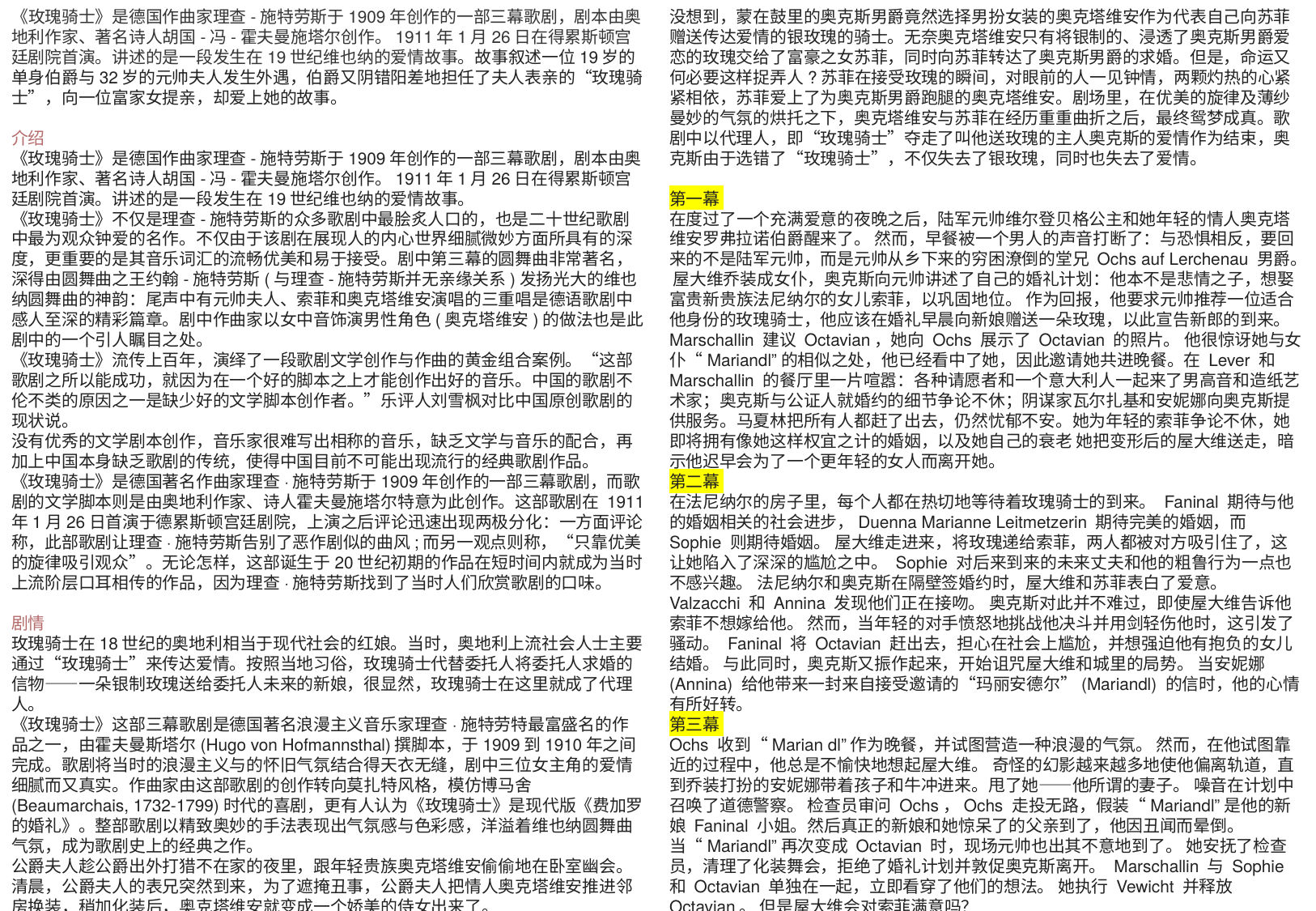

《玫瑰骑士》是德国作曲家理查-施特劳斯于1909年创作的一部三幕歌剧，剧本由奥地利作家、著名诗人胡国-冯-霍夫曼施塔尔创作。1911年1月26日在得累斯顿宫廷剧院首演。讲述的是一段发生在19世纪维也纳的爱情故事。故事叙述一位19岁的单身伯爵与32岁的元帅夫人发生外遇，伯爵又阴错阳差地担任了夫人表亲的“玫瑰骑士”，向一位富家女提亲，却爱上她的故事。

介绍
《玫瑰骑士》是德国作曲家理查-施特劳斯于1909年创作的一部三幕歌剧，剧本由奥地利作家、著名诗人胡国-冯-霍夫曼施塔尔创作。1911年1月26日在得累斯顿宫廷剧院首演。讲述的是一段发生在19世纪维也纳的爱情故事。
《玫瑰骑士》不仅是理查-施特劳斯的众多歌剧中最脍炙人口的，也是二十世纪歌剧中最为观众钟爱的名作。不仅由于该剧在展现人的内心世界细腻微妙方面所具有的深度，更重要的是其音乐词汇的流畅优美和易于接受。剧中第三幕的圆舞曲非常著名，深得由圆舞曲之王约翰-施特劳斯(与理查-施特劳斯并无亲缘关系)发扬光大的维也纳圆舞曲的神韵：尾声中有元帅夫人、索菲和奥克塔维安演唱的三重唱是德语歌剧中感人至深的精彩篇章。剧中作曲家以女中音饰演男性角色(奥克塔维安)的做法也是此剧中的一个引人瞩目之处。
《玫瑰骑士》流传上百年，演绎了一段歌剧文学创作与作曲的黄金组合案例。“这部歌剧之所以能成功，就因为在一个好的脚本之上才能创作出好的音乐。中国的歌剧不伦不类的原因之一是缺少好的文学脚本创作者。”乐评人刘雪枫对比中国原创歌剧的现状说。
没有优秀的文学剧本创作，音乐家很难写出相称的音乐，缺乏文学与音乐的配合，再加上中国本身缺乏歌剧的传统，使得中国目前不可能出现流行的经典歌剧作品。
《玫瑰骑士》是德国著名作曲家理查·施特劳斯于1909年创作的一部三幕歌剧，而歌剧的文学脚本则是由奥地利作家、诗人霍夫曼施塔尔特意为此创作。这部歌剧在 1911年1月26日首演于德累斯顿宫廷剧院，上演之后评论迅速出现两极分化：一方面评论称，此部歌剧让理查·施特劳斯告别了恶作剧似的曲风;而另一观点则称，“只靠优美的旋律吸引观众”。无论怎样，这部诞生于20世纪初期的作品在短时间内就成为当时上流阶层口耳相传的作品，因为理查·施特劳斯找到了当时人们欣赏歌剧的口味。

剧情
玫瑰骑士在18世纪的奥地利相当于现代社会的红娘。当时，奥地利上流社会人士主要通过“玫瑰骑士”来传达爱情。按照当地习俗，玫瑰骑士代替委托人将委托人求婚的信物——一朵银制玫瑰送给委托人未来的新娘，很显然，玫瑰骑士在这里就成了代理人。
《玫瑰骑士》这部三幕歌剧是德国著名浪漫主义音乐家理查·施特劳特最富盛名的作品之一，由霍夫曼斯塔尔(Hugo von Hofmannsthal)撰脚本，于1909到1910年之间完成。歌剧将当时的浪漫主义与的怀旧气氛结合得天衣无缝，剧中三位女主角的爱情细腻而又真实。作曲家由这部歌剧的创作转向莫扎特风格，模仿博马舍(Beaumarchais, 1732-1799)时代的喜剧，更有人认为《玫瑰骑士》是现代版《费加罗的婚礼》。整部歌剧以精致奥妙的手法表现出气氛感与色彩感，洋溢着维也纳圆舞曲气氛，成为歌剧史上的经典之作。
公爵夫人趁公爵出外打猎不在家的夜里，跟年轻贵族奥克塔维安偷偷地在卧室幽会。清晨，公爵夫人的表兄突然到来，为了遮掩丑事，公爵夫人把情人奥克塔维安推进邻房换装，稍加化装后，奥克塔维安就变成一个娇美的侍女出来了。
没想到，蒙在鼓里的奥克斯男爵竟然选择男扮女装的奥克塔维安作为代表自己向苏菲赠送传达爱情的银玫瑰的骑士。无奈奥克塔维安只有将银制的、浸透了奥克斯男爵爱恋的玫瑰交给了富豪之女苏菲，同时向苏菲转达了奥克斯男爵的求婚。但是，命运又何必要这样捉弄人?苏菲在接受玫瑰的瞬间，对眼前的人一见钟情，两颗灼热的心紧紧相依，苏菲爱上了为奥克斯男爵跑腿的奥克塔维安。剧场里，在优美的旋律及薄纱曼妙的气氛的烘托之下，奥克塔维安与苏菲在经历重重曲折之后，最终鸳梦成真。歌剧中以代理人，即“玫瑰骑士”夺走了叫他送玫瑰的主人奥克斯的爱情作为结束，奥克斯由于选错了“玫瑰骑士”，不仅失去了银玫瑰，同时也失去了爱情。

第一幕
在度过了一个充满爱意的夜晚之后，陆军元帅维尔登贝格公主和她年轻的情人奥克塔维安罗弗拉诺伯爵醒来了。 然而，早餐被一个男人的声音打断了：与恐惧相反，要回来的不是陆军元帅，而是元帅从乡下来的穷困潦倒的堂兄 Ochs auf Lerchenau 男爵。 屋大维乔装成女仆，奥克斯向元帅讲述了自己的婚礼计划：他本不是悲情之子，想娶富贵新贵族法尼纳尔的女儿索菲，以巩固地位。 作为回报，他要求元帅推荐一位适合他身份的玫瑰骑士，他应该在婚礼早晨向新娘赠送一朵玫瑰，以此宣告新郎的到来。 Marschallin 建议 Octavian，她向 Ochs 展示了 Octavian 的照片。 他很惊讶她与女仆“Mariandl”的相似之处，他已经看中了她，因此邀请她共进晚餐。在 Lever 和 Marschallin 的餐厅里一片喧嚣：各种请愿者和一个意大利人一起来了男高音和造纸艺术家；奥克斯与公证人就婚约的细节争论不休；阴谋家瓦尔扎基和安妮娜向奥克斯提供服务。马夏林把所有人都赶了出去，仍然忧郁不安。她为年轻的索菲争论不休，她即将拥有像她这样权宜之计的婚姻，以及她自己的衰老 她把变形后的屋大维送走，暗示他迟早会为了一个更年轻的女人而离开她。
第二幕
在法尼纳尔的房子里，每个人都在热切地等待着玫瑰骑士的到来。 Faninal 期待与他的婚姻相关的社会进步，Duenna Marianne Leitmetzerin 期待完美的婚姻，而 Sophie 则期待婚姻。 屋大维走进来，将玫瑰递给索菲，两人都被对方吸引住了，这让她陷入了深深的尴尬之中。 Sophie 对后来到来的未来丈夫和他的粗鲁行为一点也不感兴趣。 法尼纳尔和奥克斯在隔壁签婚约时，屋大维和苏菲表白了爱意。 Valzacchi 和 Annina 发现他们正在接吻。 奥克斯对此并不难过，即使屋大维告诉他索菲不想嫁给他。 然而，当年轻的对手愤怒地挑战他决斗并用剑轻伤他时，这引发了骚动。 Faninal 将 Octavian 赶出去，担心在社会上尴尬，并想强迫他有抱负的女儿结婚。 与此同时，奥克斯又振作起来，开始诅咒屋大维和城里的局势。 当安妮娜 (Annina) 给他带来一封来自接受邀请的“玛丽安德尔”(Mariandl) 的信时，他的心情有所好转。
第三幕
Ochs 收到“Marian dl”作为晚餐，并试图营造一种浪漫的气氛。 然而，在他试图靠近的过程中，他总是不愉快地想起屋大维。 奇怪的幻影越来越多地使他偏离轨道，直到乔装打扮的安妮娜带着孩子和牛冲进来。甩了她——他所谓的妻子。 噪音在计划中召唤了道德警察。 检查员审问 Ochs，Ochs 走投无路，假装“Mariandl”是他的新娘 Faninal 小姐。然后真正的新娘和她惊呆了的父亲到了，他因丑闻而晕倒。当“Mariandl”再次变成 Octavian 时，现场元帅也出其不意地到了。 她安抚了检查员，清理了化装舞会，拒绝了婚礼计划并敦促奥克斯离开。 Marschallin 与 Sophie 和 Octavian 单独在一起，立即看穿了他们的想法。 她执行 Vewicht 并释放 Octavian。 但是屋大维会对索菲满意吗？